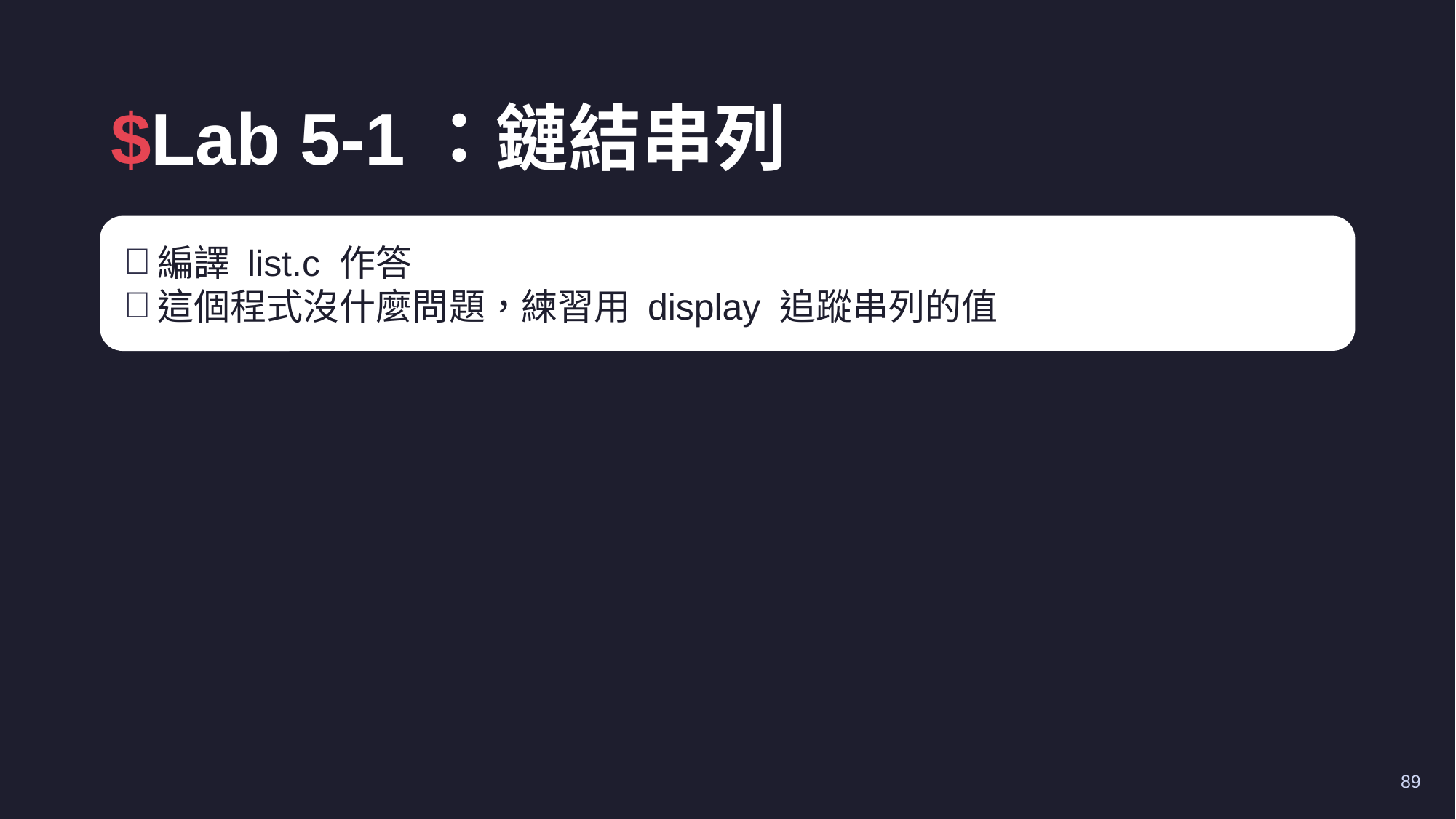

# $Lab 5-1：鏈結串列
編譯 list.c 作答
這個程式沒什麼問題，練習用 display 追蹤串列的值

89